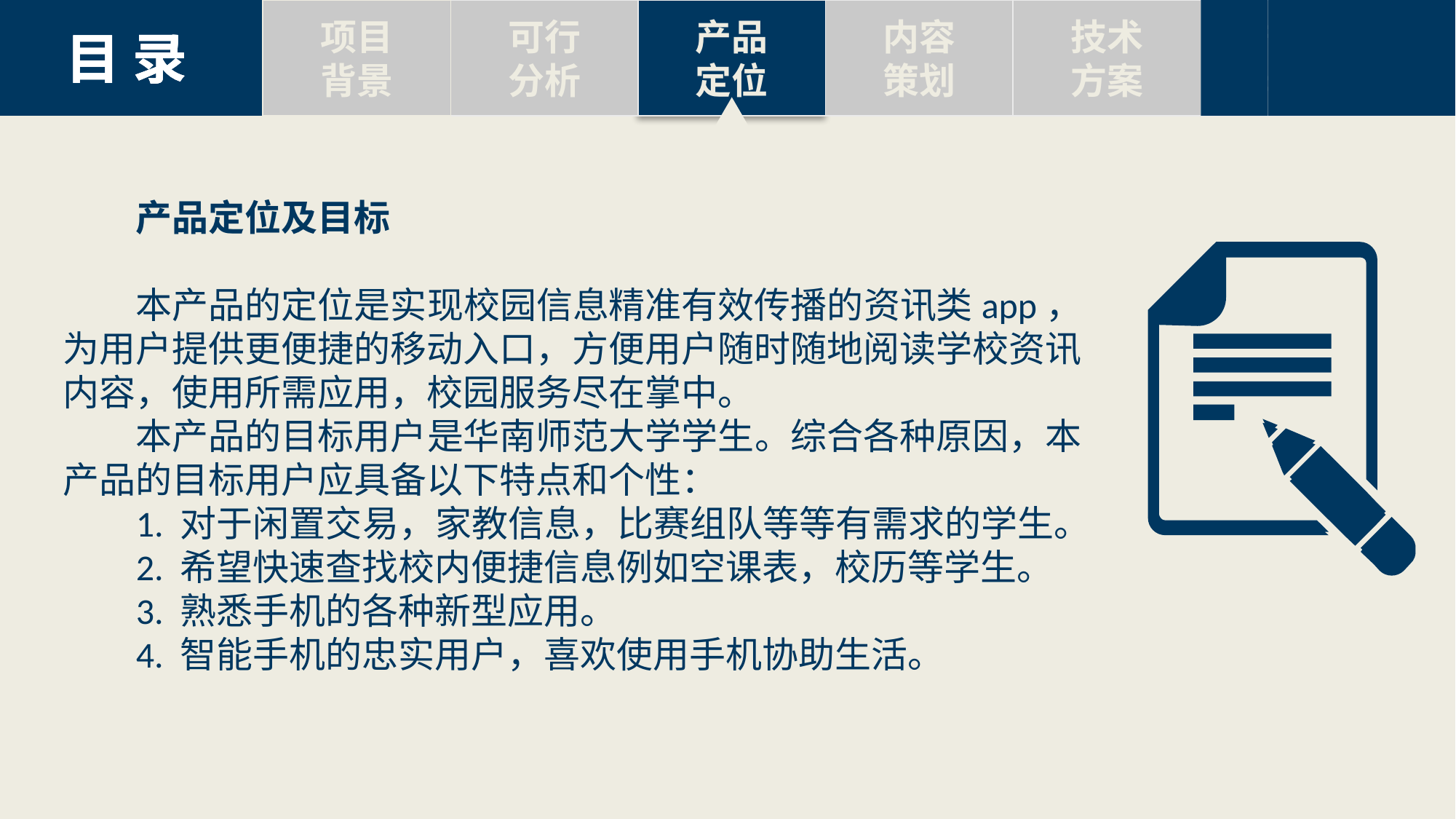

项目
背景
可行
分析
产品
定位
内容
策划
技术
方案
标题六
Text here
标题六
Text here
标题六
Text here
标题六
Text here

目 录
目 录
目 录
目 录
目 录

产品定位及目标
本产品的定位是实现校园信息精准有效传播的资讯类app，为用户提供更便捷的移动入口，方便用户随时随地阅读学校资讯内容，使用所需应用，校园服务尽在掌中。
本产品的目标用户是华南师范大学学生。综合各种原因，本产品的目标用户应具备以下特点和个性：1. 对于闲置交易，家教信息，比赛组队等等有需求的学生。2. 希望快速查找校内便捷信息例如空课表，校历等学生。3. 熟悉手机的各种新型应用。4. 智能手机的忠实用户，喜欢使用手机协助生活。